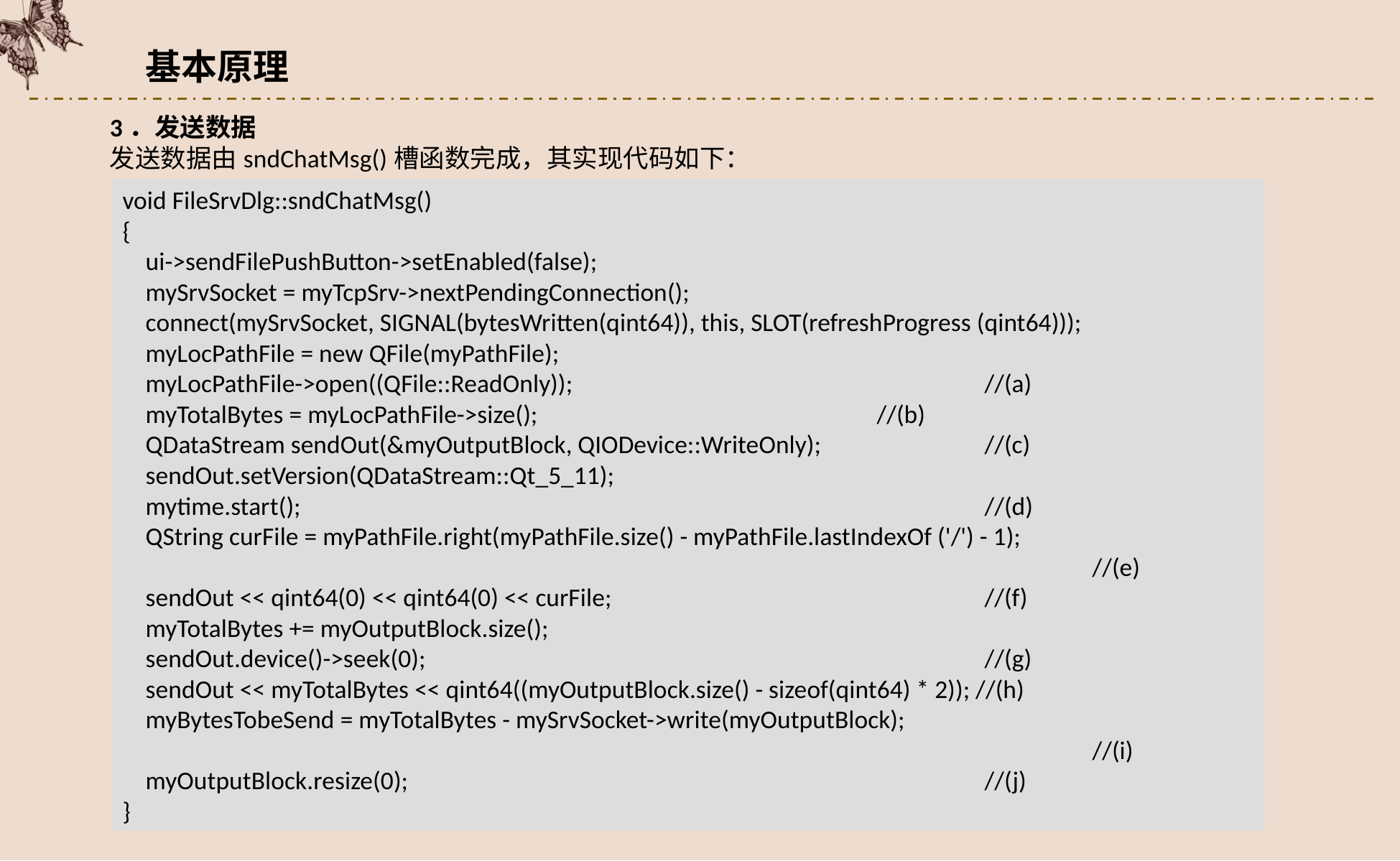

基本原理
3．发送数据
发送数据由sndChatMsg()槽函数完成，其实现代码如下：
void FileSrvDlg::sndChatMsg()
{
    ui->sendFilePushButton->setEnabled(false);
    mySrvSocket = myTcpSrv->nextPendingConnection();
    connect(mySrvSocket, SIGNAL(bytesWritten(qint64)), this, SLOT(refreshProgress (qint64)));
    myLocPathFile = new QFile(myPathFile);
    myLocPathFile->open((QFile::ReadOnly));				//(a)
    myTotalBytes = myLocPathFile->size();				//(b)
    QDataStream sendOut(&myOutputBlock, QIODevice::WriteOnly);		//(c)
    sendOut.setVersion(QDataStream::Qt_5_11);
    mytime.start();							//(d)
    QString curFile = myPathFile.right(myPathFile.size() - myPathFile.lastIndexOf ('/') - 1);											//(e)
    sendOut << qint64(0) << qint64(0) << curFile;				//(f)
    myTotalBytes += myOutputBlock.size();
    sendOut.device()->seek(0);						//(g)
    sendOut << myTotalBytes << qint64((myOutputBlock.size() - sizeof(qint64) * 2)); //(h)
    myBytesTobeSend = myTotalBytes - mySrvSocket->write(myOutputBlock);												//(i)
    myOutputBlock.resize(0);						//(j)
}